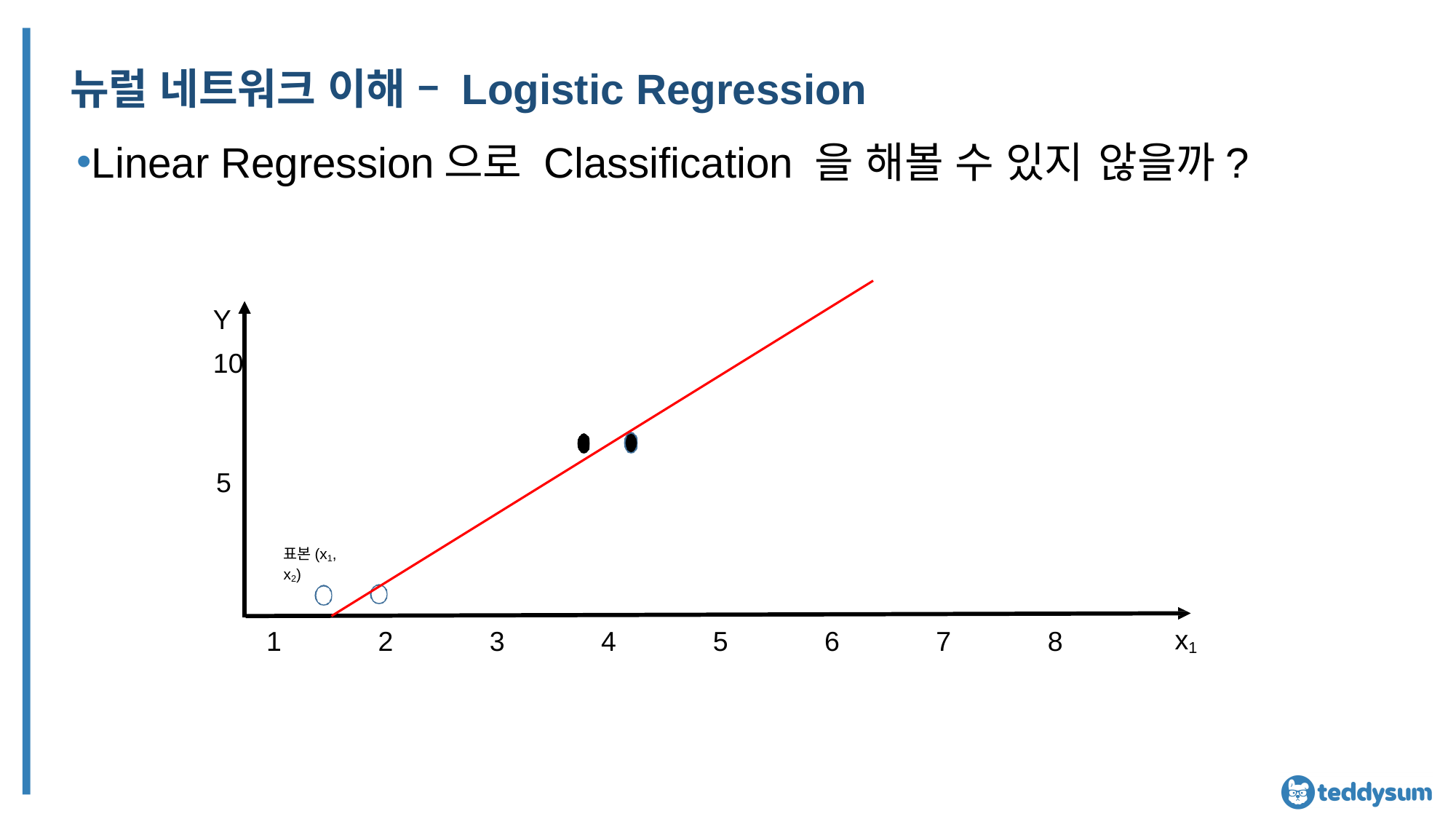

# 뉴럴 네트워크 이해 – Logistic Regression
Linear Regression으로 Classification 을 해볼 수 있지 않을까?

Y
10

5
표본(x1, x2)

x1
1
2
3
4
5
6
7
8